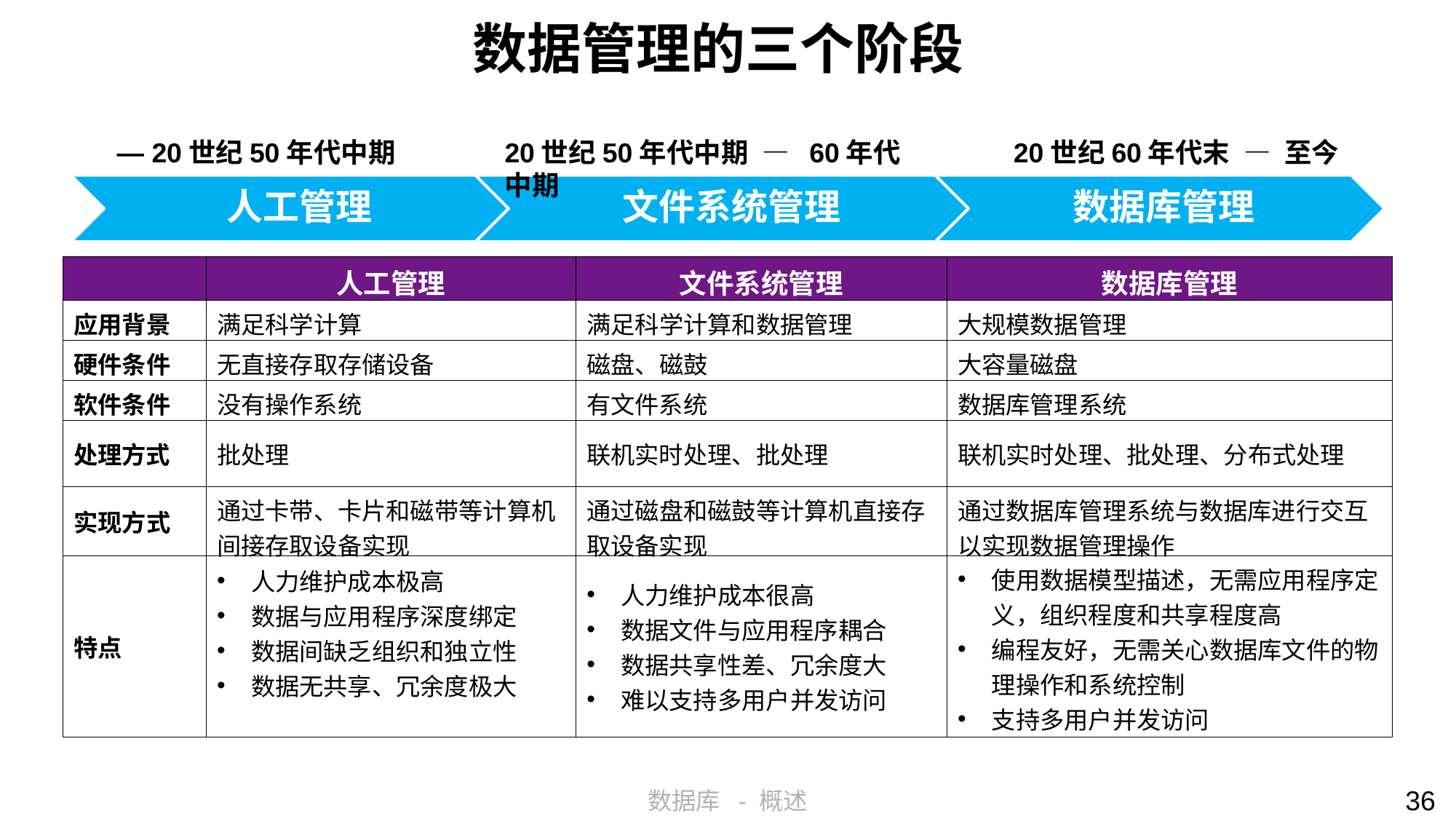

# 数据管理的三个阶段
— 20世纪50年代中期
20世纪50年代中期 — 60年代中期
20世纪60年代末 — 至今
人工管理
文件系统管理
数据库管理
|  | 人工管理 | 文件系统管理 | 数据库管理 |
| --- | --- | --- | --- |
| 应用背景 | 满足科学计算 | 满足科学计算和数据管理 | 大规模数据管理 |
| 硬件条件 | 无直接存取存储设备 | 磁盘、磁鼓 | 大容量磁盘 |
| 软件条件 | 没有操作系统 | 有文件系统 | 数据库管理系统 |
| 处理方式 | 批处理 | 联机实时处理、批处理 | 联机实时处理、批处理、分布式处理 |
| 实现方式 | 通过卡带、卡片和磁带等计算机间接存取设备实现 | 通过磁盘和磁鼓等计算机直接存取设备实现 | 通过数据库管理系统与数据库进行交互以实现数据管理操作 |
| 特点 | 人力维护成本极高 数据与应用程序深度绑定 数据间缺乏组织和独立性 数据无共享、冗余度极大 | 人力维护成本很高 数据文件与应用程序耦合 数据共享性差、冗余度大 难以支持多用户并发访问 | 使用数据模型描述，无需应用程序定义，组织程度和共享程度高 编程友好，无需关心数据库文件的物理操作和系统控制 支持多用户并发访问 |
36
数据库 - 概述